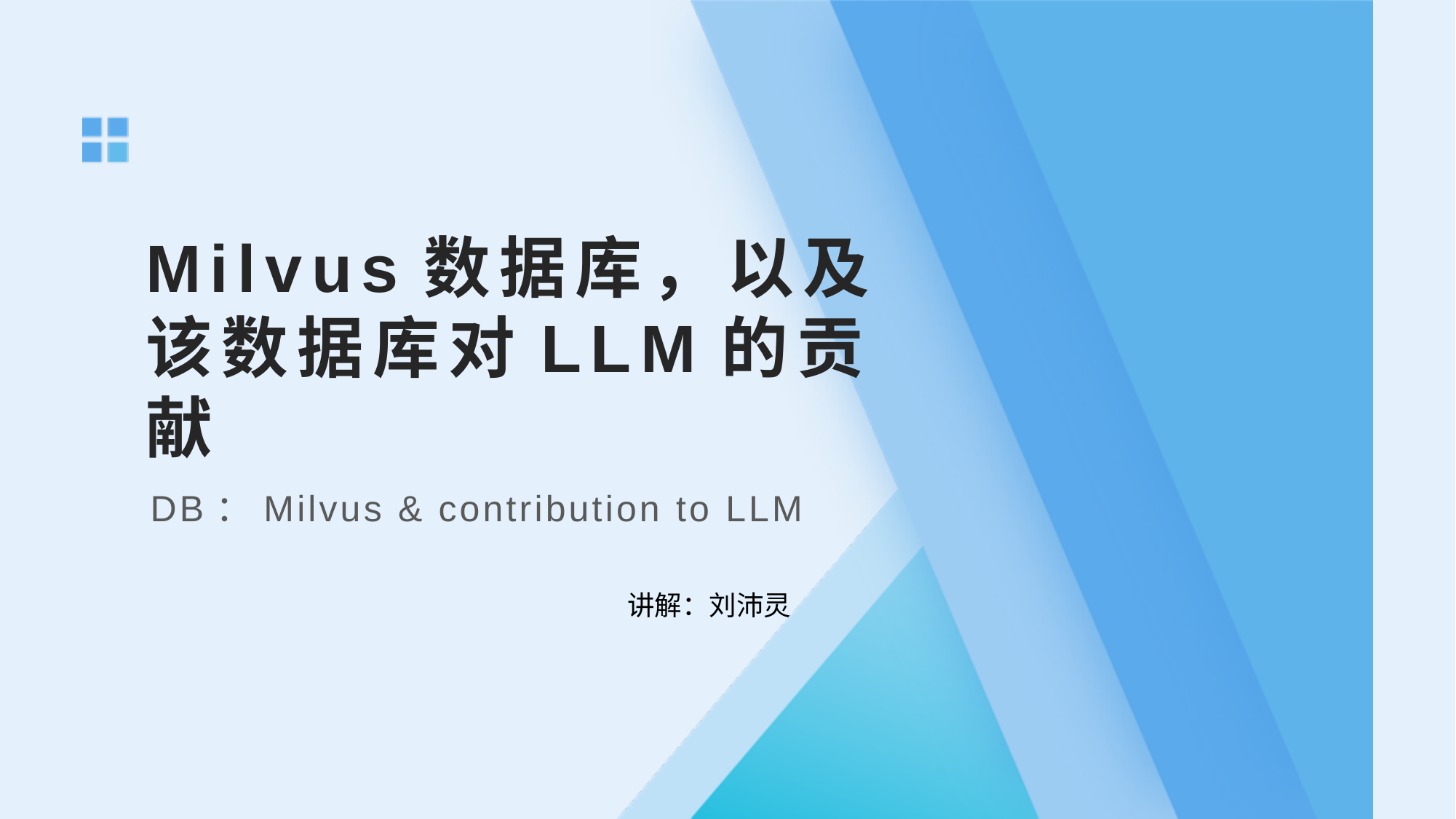

Milvus数据库，以及该数据库对LLM的贡献
DB：Milvus & contribution to LLM
讲解：刘沛灵